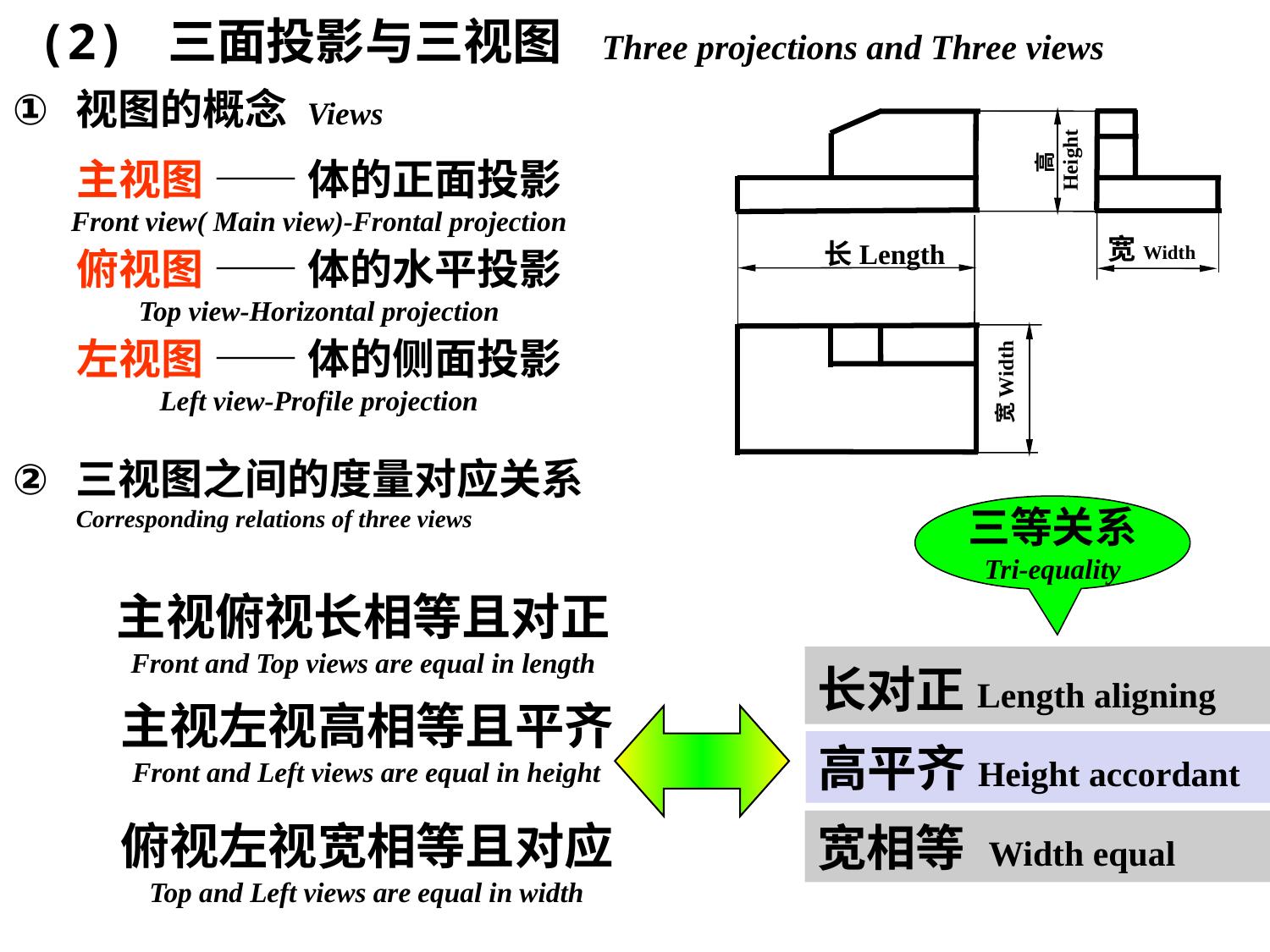

(2) 三面投影与三视图  Three projections and Three views
视图的概念 Views

高Height

主视图 —— 体的正面投影
Front view( Main view)-Frontal projection

宽Width

宽Width

长Length

俯视图 —— 体的水平投影
Top view-Horizontal projection

左视图 —— 体的侧面投影
Left view-Profile projection
三视图之间的度量对应关系          Corresponding relations of three views
三等关系
Tri-equality
主视俯视长相等且对正
Front and Top views are equal in length
长对正Length aligning
主视左视高相等且平齐
Front and Left views are equal in height

高平齐Height accordant
俯视左视宽相等且对应
Top and Left views are equal in width
宽相等 Width equal